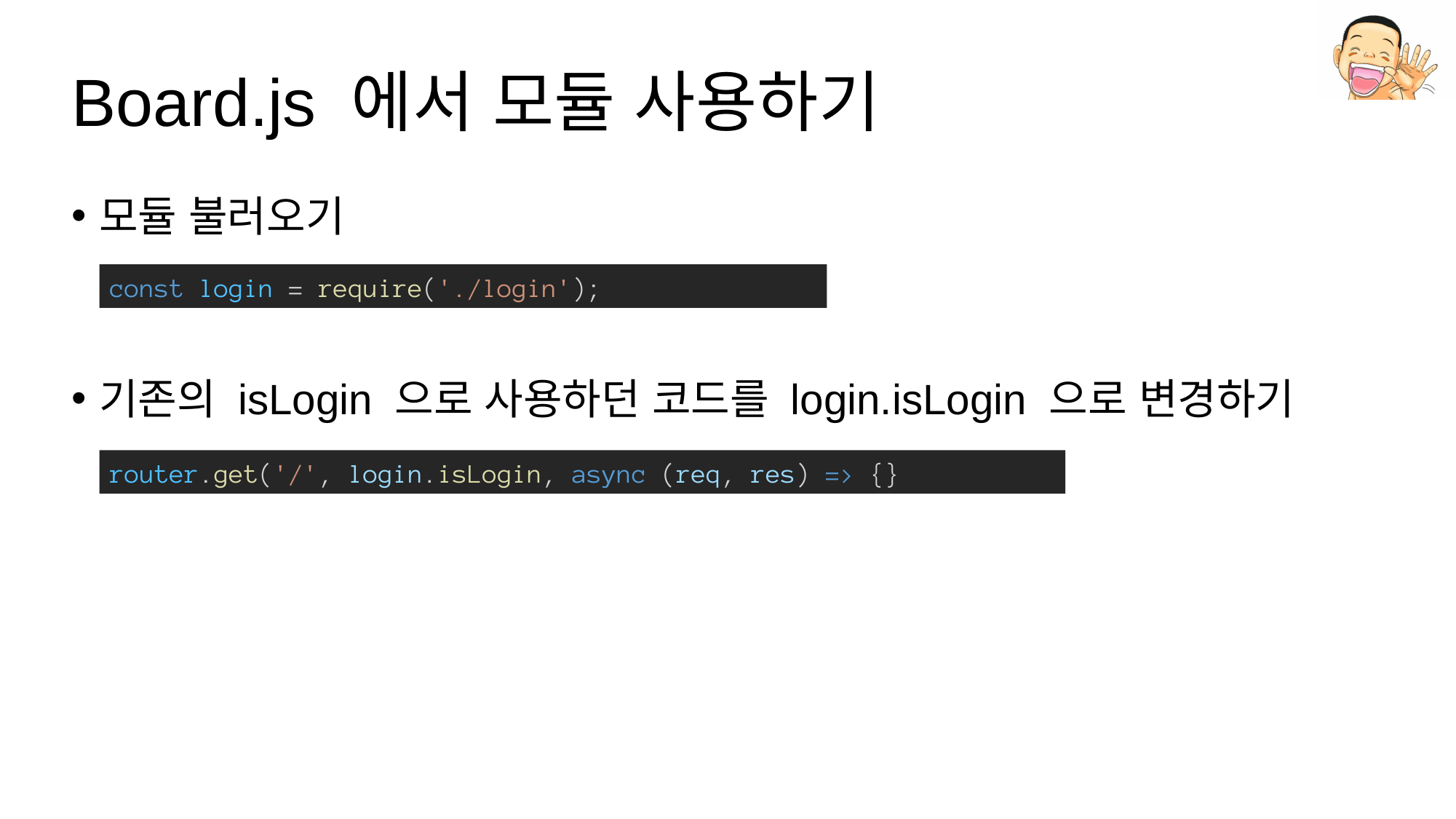

# Board.js 에서 모듈 사용하기
모듈 불러오기

기존의 isLogin 으로 사용하던 코드를 login.isLogin 으로 변경하기
const login = require('./login');
router.get('/', login.isLogin, async (req, res) => {}